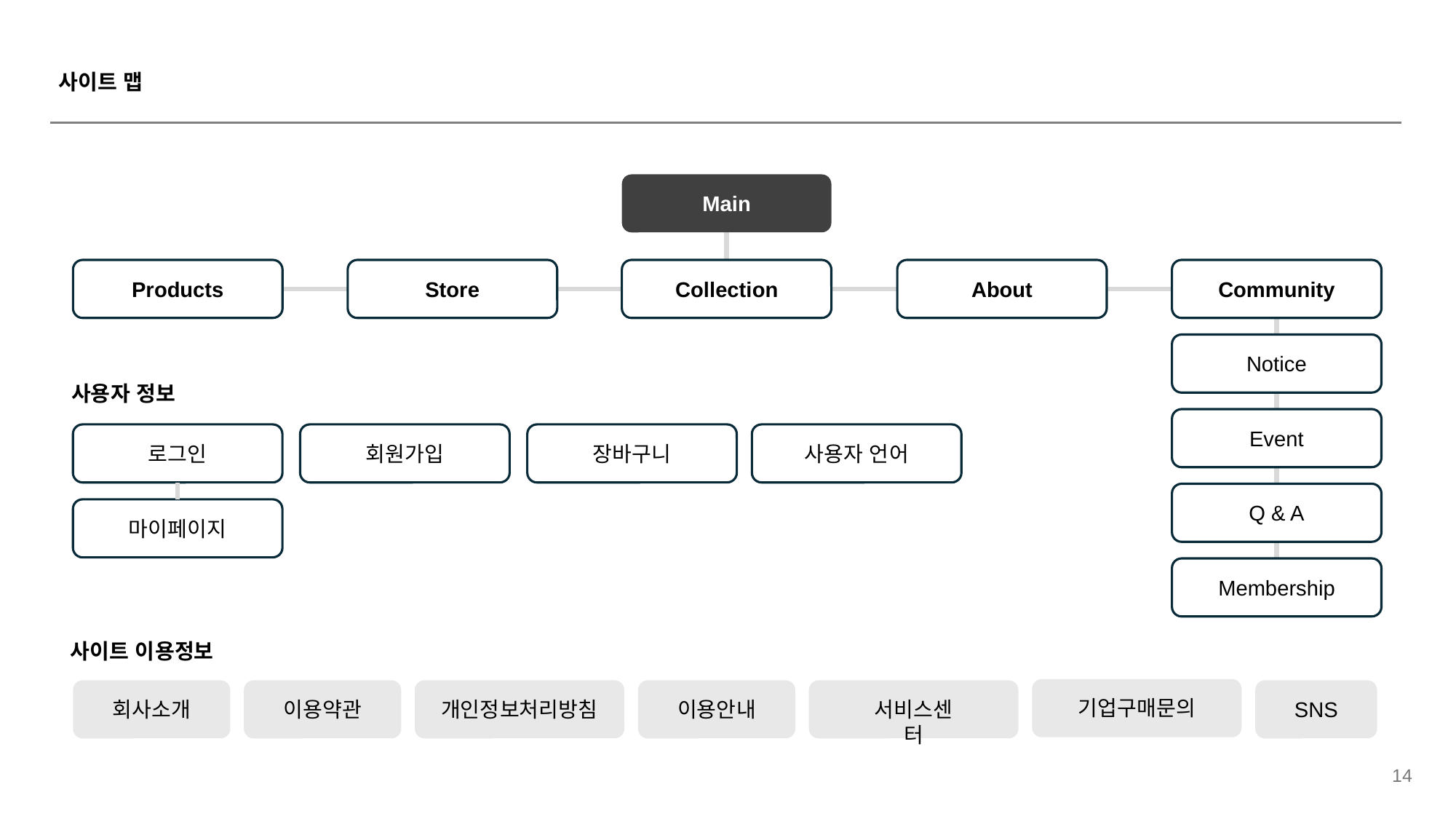

# 사이트 맵

Main

Products

Store

Collection

About

Community

Notice
사용자 정보

Event

로그인

회원가입

장바구니

사용자 언어

Q & A

마이페이지

Membership
사이트 이용정보

기업구매문의
회사소개
이용약관
개인정보처리방침
이용안내
서비스센터
SNS
14